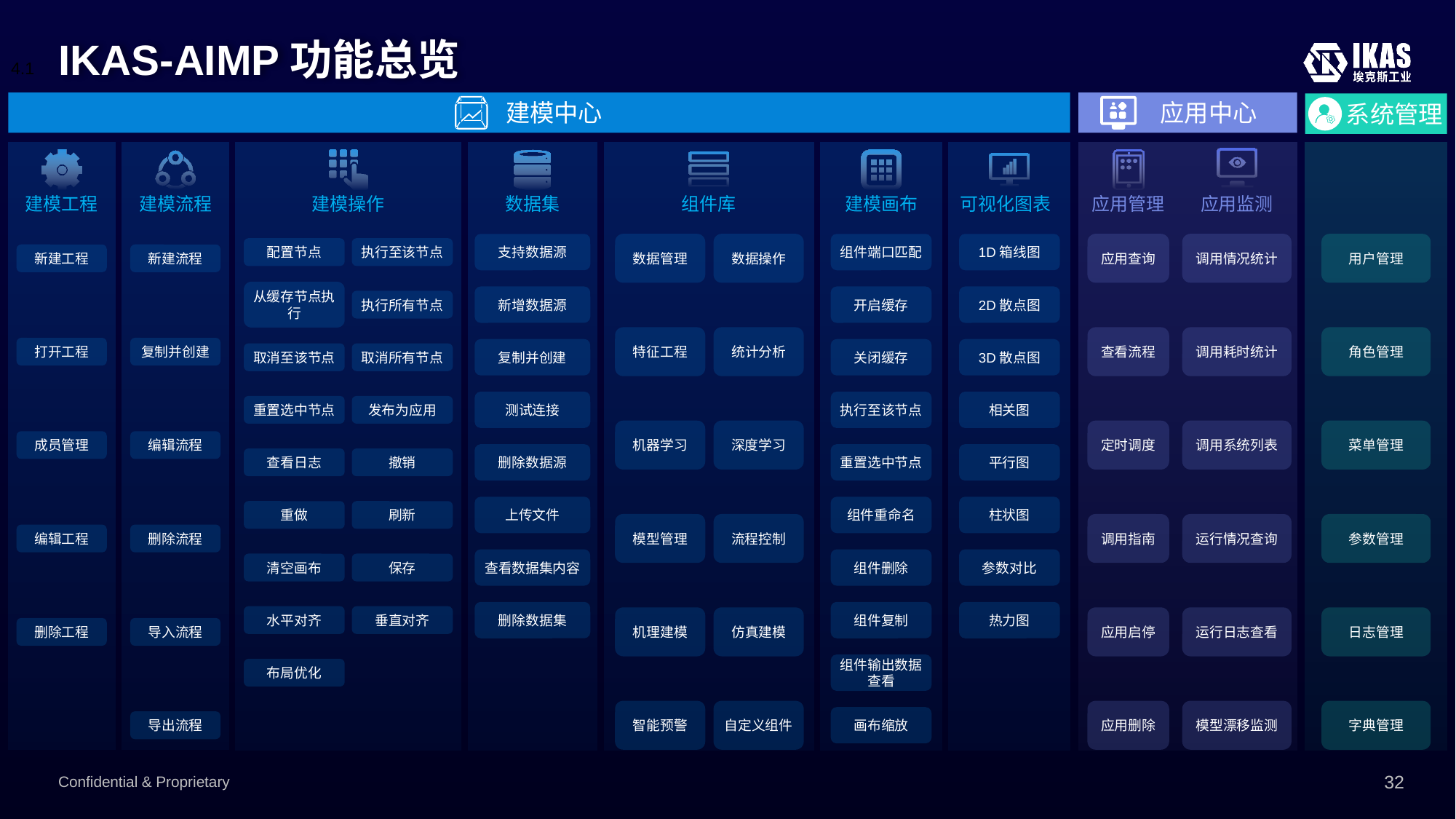

# IKAS-AIMP功能总览
4.1

建模中心

应用中心

系统管理

应用管理
应用监测
建模工程
建模流程
建模操作
数据集
组件库
建模画布
可视化图表
新建工程
新建流程
配置节点
执行至该节点
从缓存节点执行
执行所有节点
取消至该节点
取消所有节点
重置选中节点
发布为应用
查看日志
撤销
重做
刷新
清空画布
保存
水平对齐
垂直对齐
布局优化
支持数据源
数据管理
数据操作
组件端口匹配
1D箱线图
应用查询
调用情况统计
用户管理
新增数据源
开启缓存
2D散点图
打开工程
复制并创建
特征工程
统计分析
查看流程
调用耗时统计
角色管理
复制并创建
关闭缓存
3D散点图
测试连接
执行至该节点
相关图
成员管理
编辑流程
机器学习
深度学习
定时调度
调用系统列表
菜单管理
删除数据源
重置选中节点
平行图
上传文件
组件重命名
柱状图
编辑工程
删除流程
模型管理
流程控制
调用指南
运行情况查询
参数管理
查看数据集内容
组件删除
参数对比
删除数据集
组件复制
热力图
删除工程
导入流程
机理建模
仿真建模
应用启停
运行日志查看
日志管理
组件输出数据查看
导出流程
智能预警
自定义组件
应用删除
模型漂移监测
字典管理
画布缩放